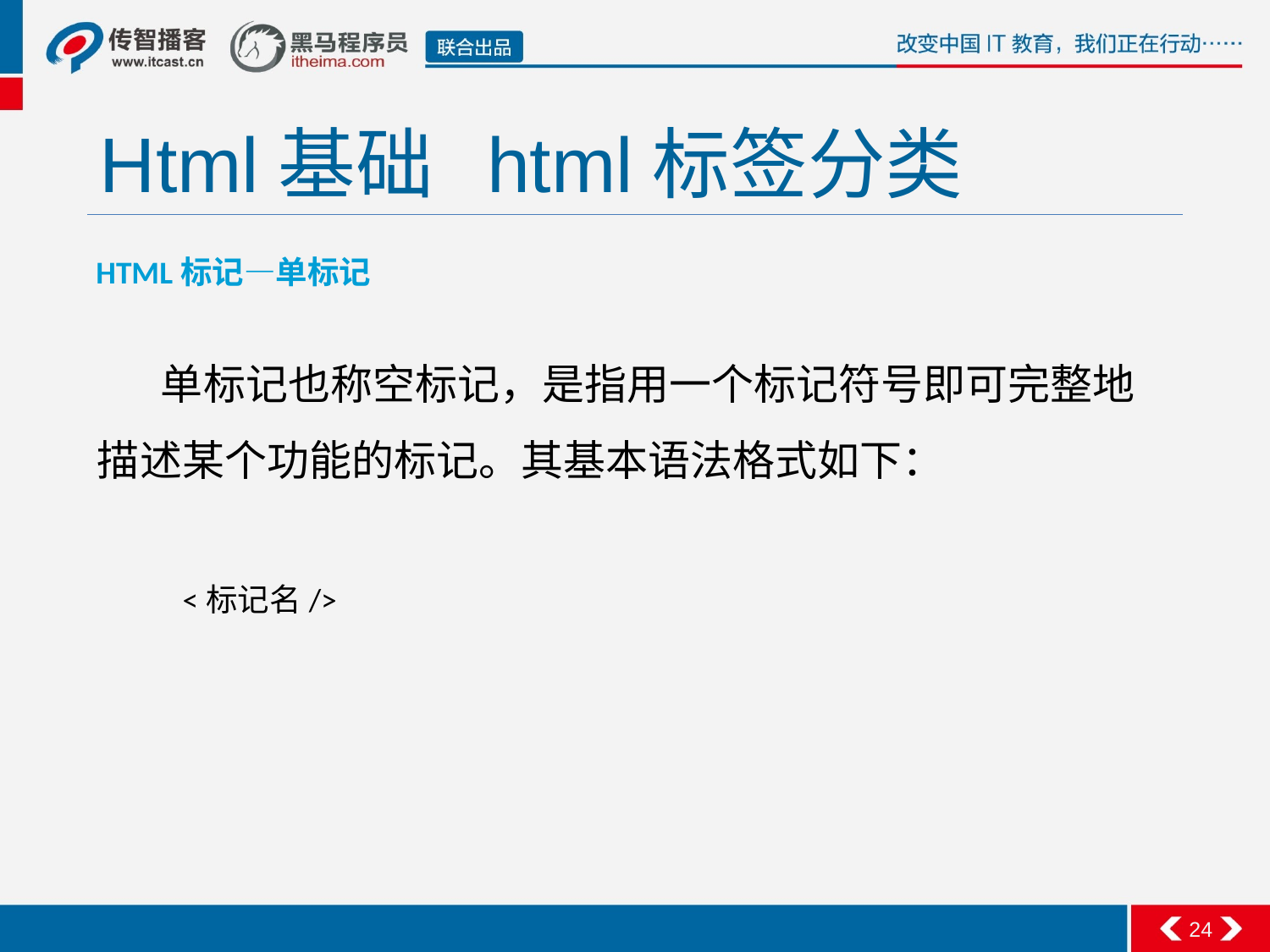

# Html基础  html标签分类
HTML标记—单标记
单标记也称空标记，是指用一个标记符号即可完整地描述某个功能的标记。其基本语法格式如下：

   <标记名/>
24